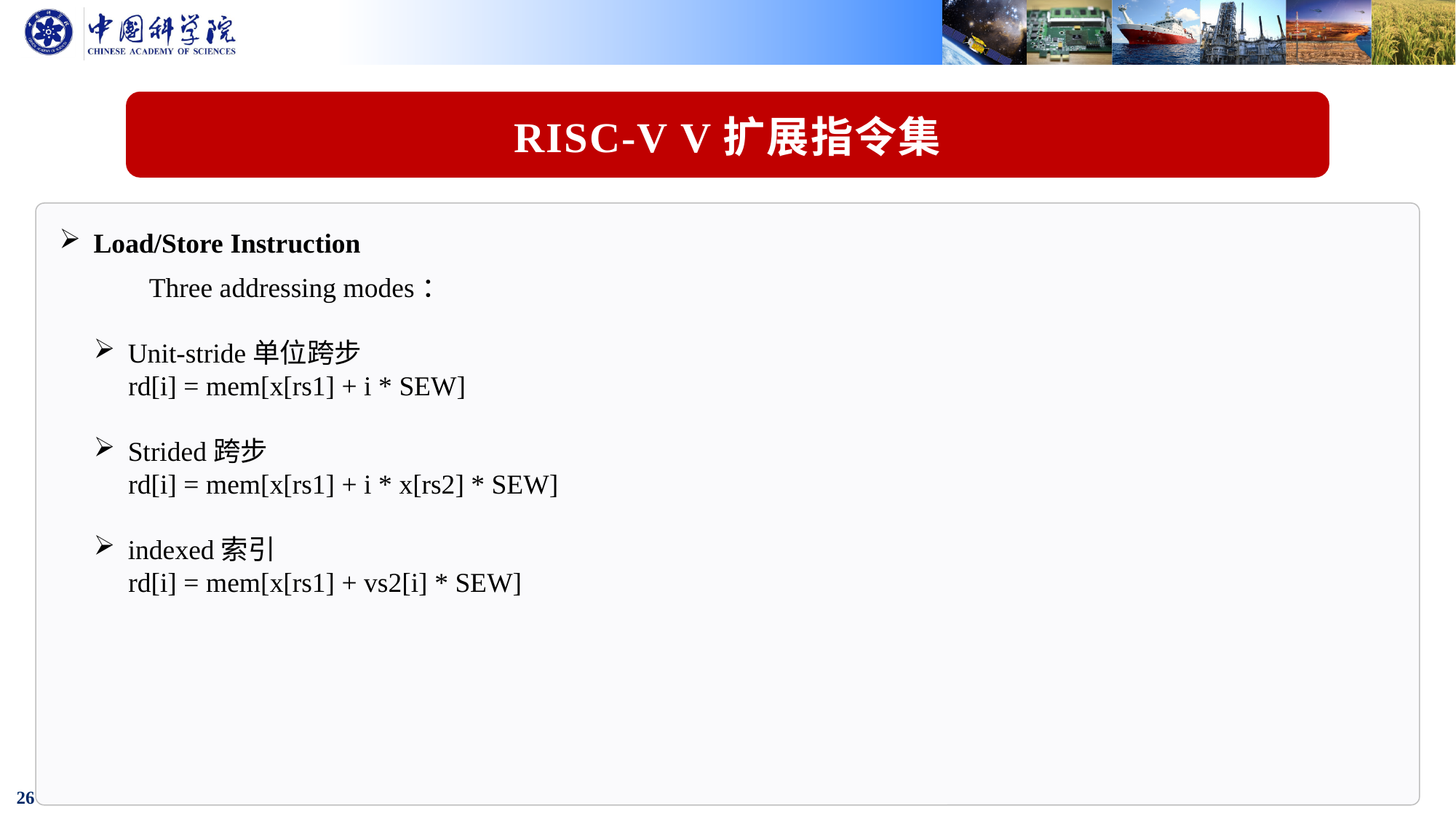

RISC-V V扩展指令集

Load/Store Instruction
        Three addressing modes：

Unit-stride单位跨步
     rd[i] = mem[x[rs1] + i * SEW]

Strided跨步
     rd[i] = mem[x[rs1] + i * x[rs2] * SEW]

indexed索引
     rd[i] = mem[x[rs1] + vs2[i] * SEW]